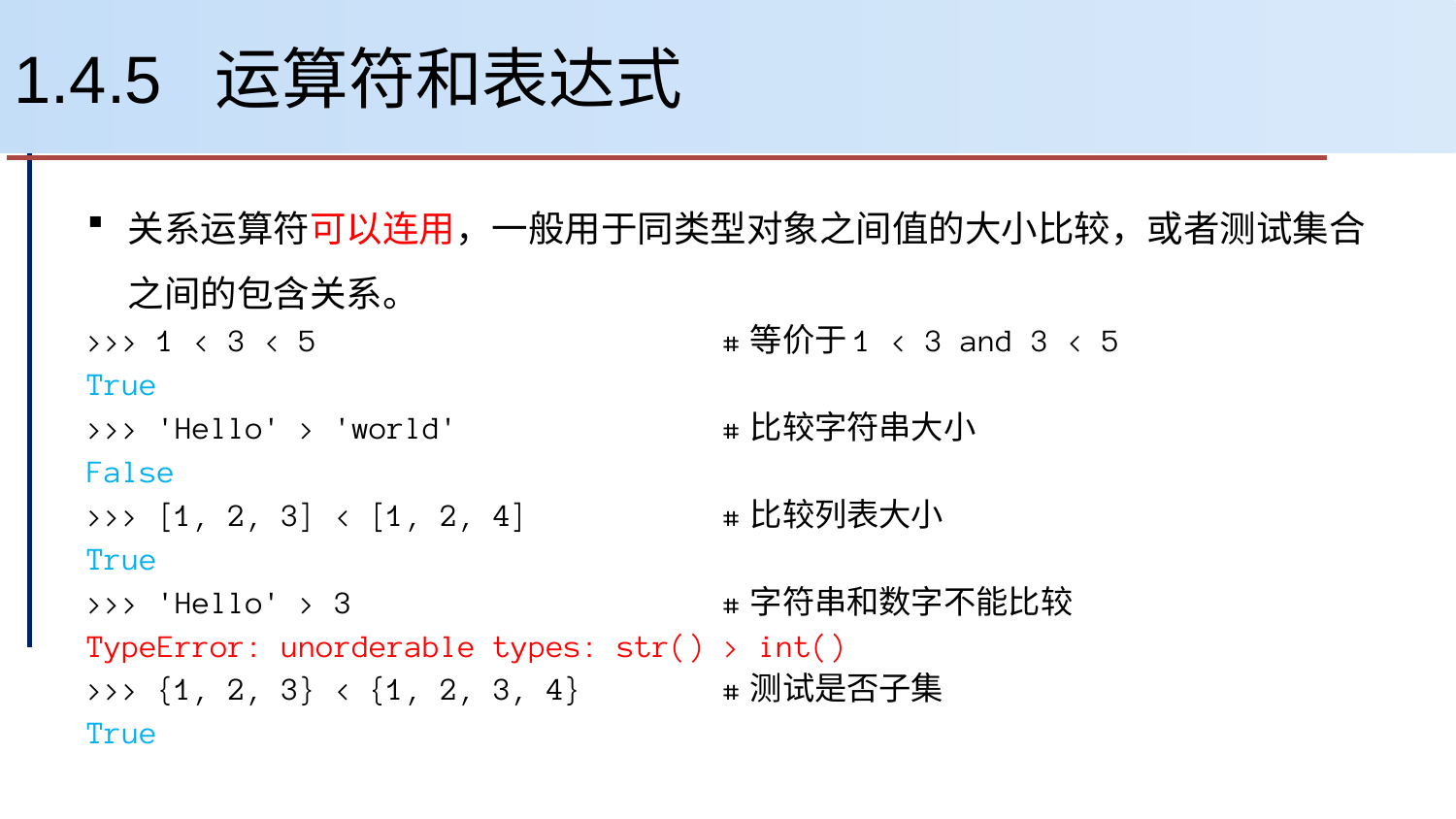

# 1.4.5  运算符和表达式
关系运算符可以连用，一般用于同类型对象之间值的大小比较，或者测试集合之间的包含关系。
>>> 1 < 3 < 5                       #等价于1 < 3 and 3 < 5
True
>>> 'Hello' > 'world'               #比较字符串大小
False
>>> [1, 2, 3] < [1, 2, 4]           #比较列表大小
True
>>> 'Hello' > 3                     #字符串和数字不能比较
TypeError: unorderable types: str() > int()
>>> {1, 2, 3} < {1, 2, 3, 4}        #测试是否子集
True